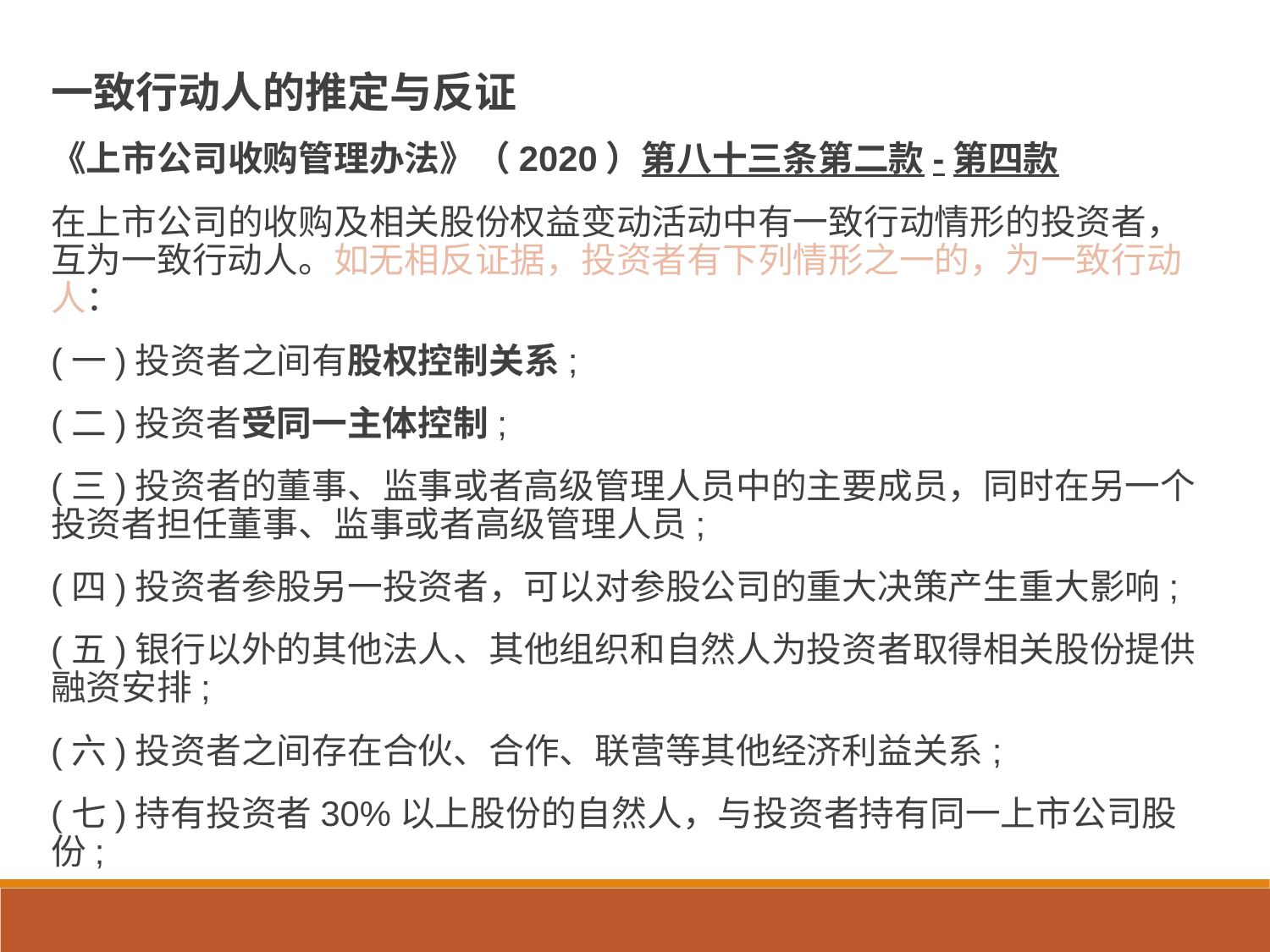

一致行动人的推定与反证
《上市公司收购管理办法》（2020）第八十三条第二款-第四款
在上市公司的收购及相关股份权益变动活动中有一致行动情形的投资者，互为一致行动人。如无相反证据，投资者有下列情形之一的，为一致行动人：
(一)投资者之间有股权控制关系;
(二)投资者受同一主体控制;
(三)投资者的董事、监事或者高级管理人员中的主要成员，同时在另一个投资者担任董事、监事或者高级管理人员;
(四)投资者参股另一投资者，可以对参股公司的重大决策产生重大影响;
(五)银行以外的其他法人、其他组织和自然人为投资者取得相关股份提供融资安排;
(六)投资者之间存在合伙、合作、联营等其他经济利益关系;
(七)持有投资者30%以上股份的自然人，与投资者持有同一上市公司股份;